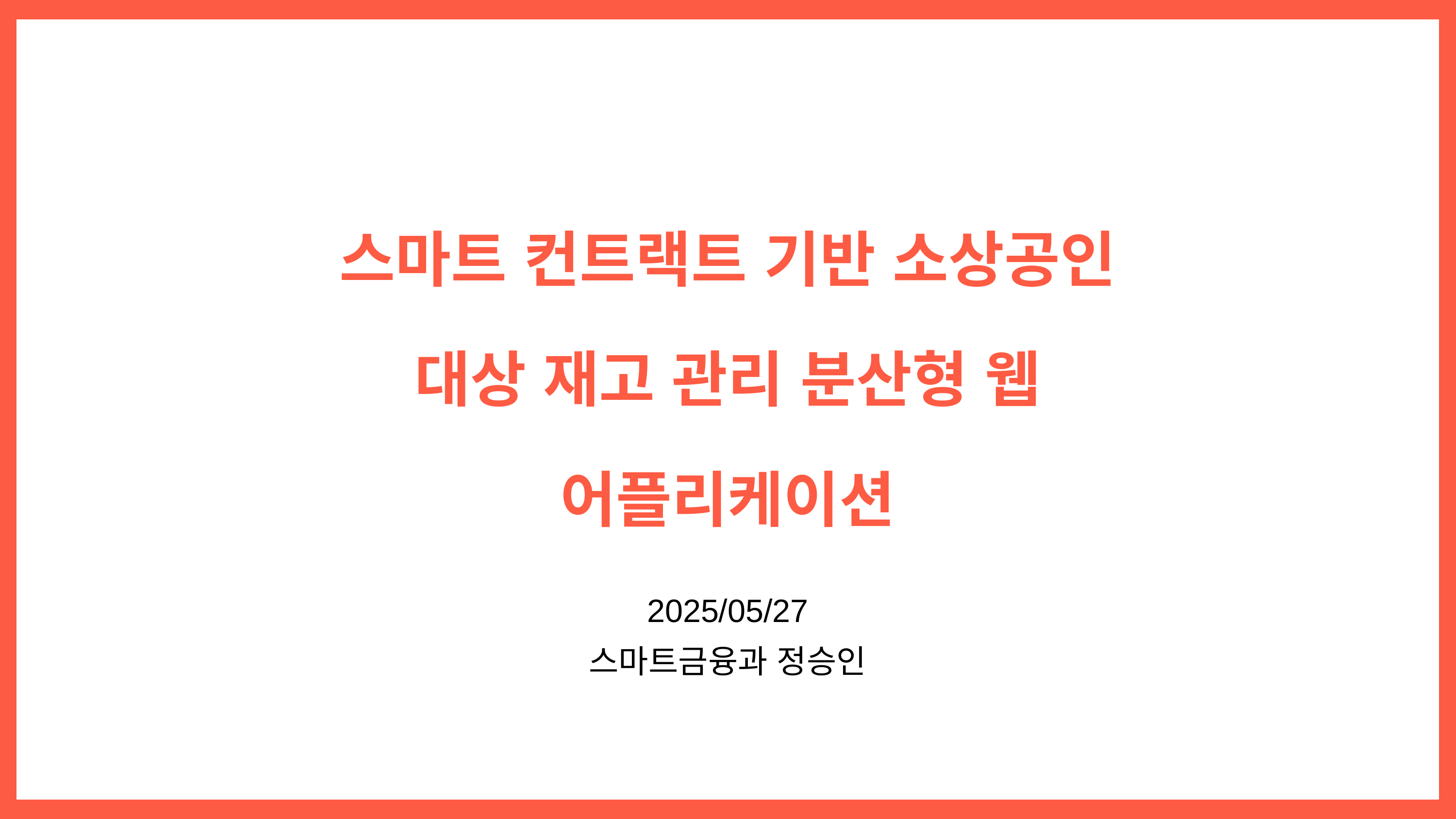

스마트 컨트랙트 기반 소상공인 대상 재고 관리 분산형 웹 어플리케이션
2025/05/27

스마트금융과 정승인